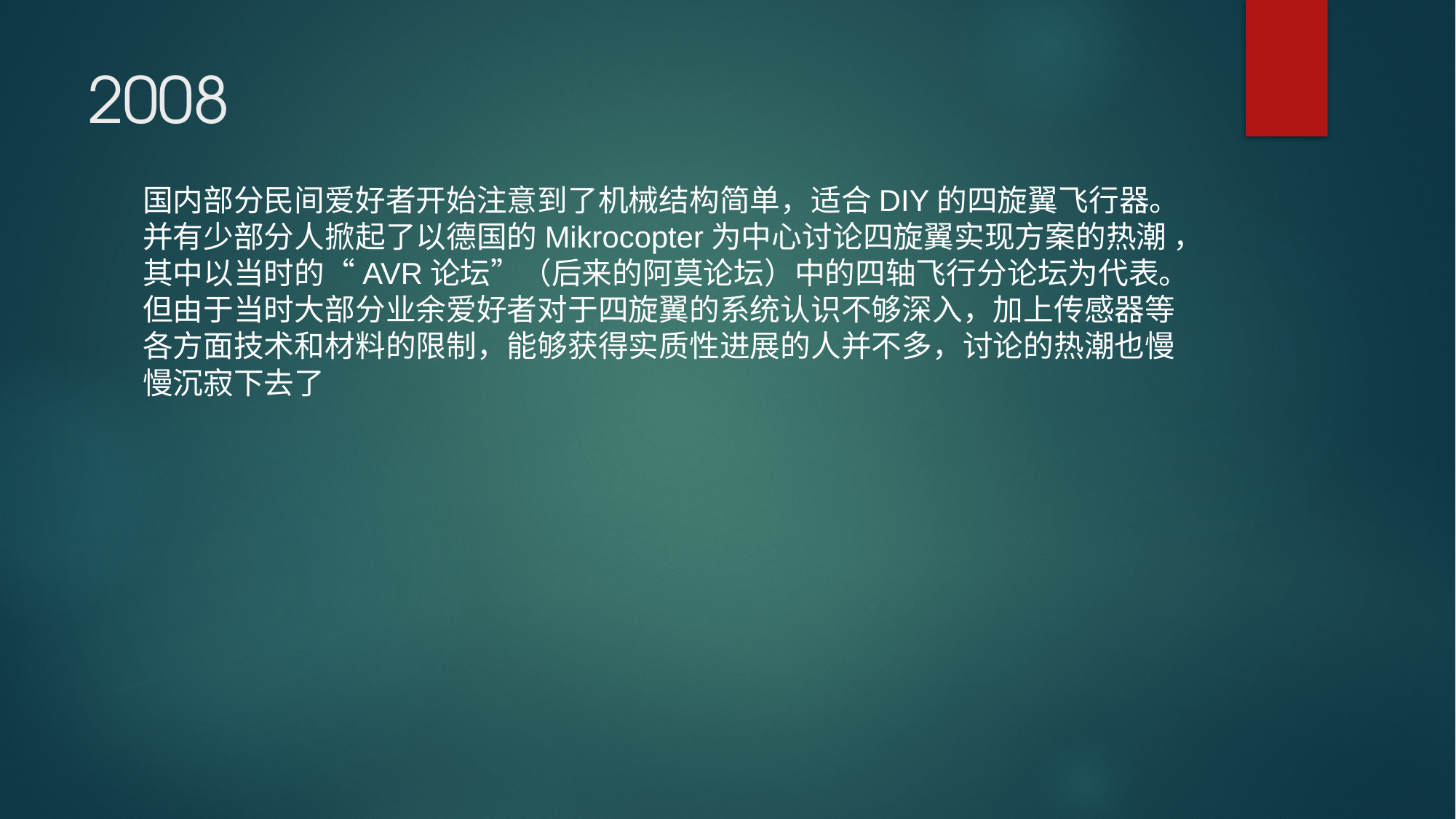

# 2008
国内部分民间爱好者开始注意到了机械结构简单，适合DIY的四旋翼飞行器。并有少部分人掀起了以德国的Mikrocopter为中心讨论四旋翼实现方案的热潮 ，其中以当时的“AVR论坛”（后来的阿莫论坛）中的四轴飞行分论坛为代表。但由于当时大部分业余爱好者对于四旋翼的系统认识不够深入，加上传感器等各方面技术和材料的限制，能够获得实质性进展的人并不多，讨论的热潮也慢慢沉寂下去了